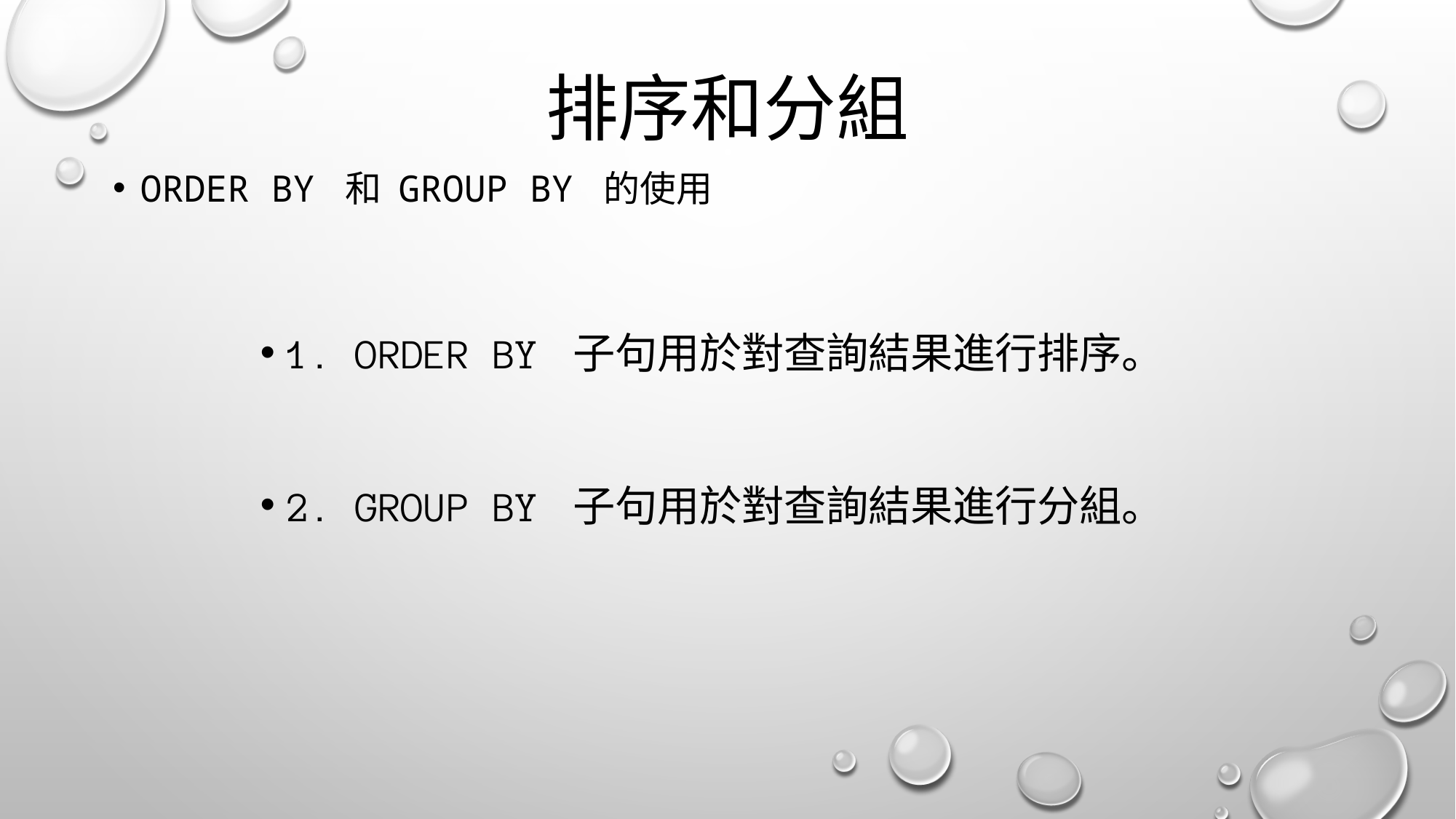

# 排序和分組
ORDER BY 和 GROUP BY 的使用
1. ORDER BY 子句用於對查詢結果進行排序。

2. GROUP BY 子句用於對查詢結果進行分組。